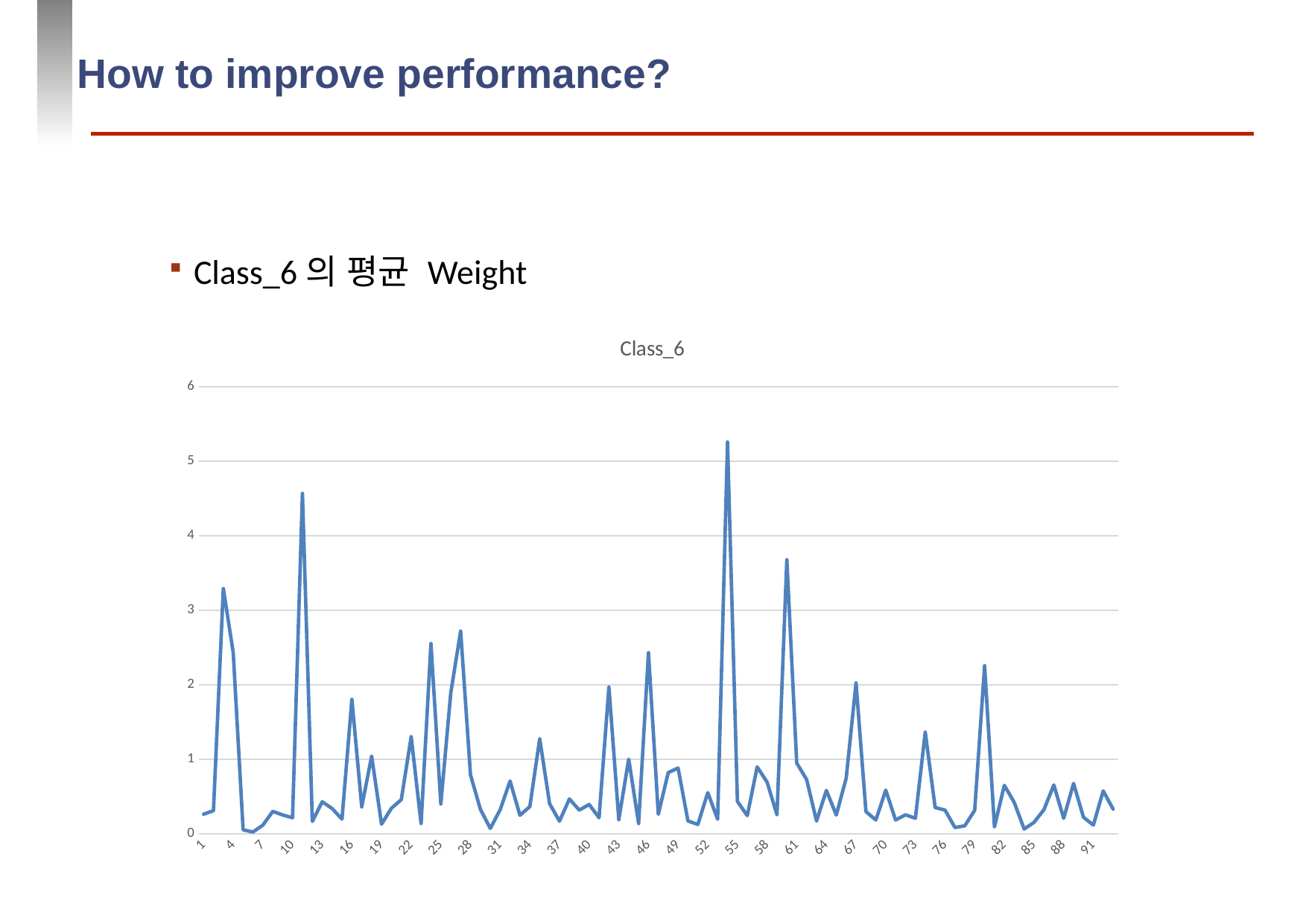

# How to improve performance?
Class_6의 평균 Weight

### Chart:

| Category | Class_6 |
|---|---|